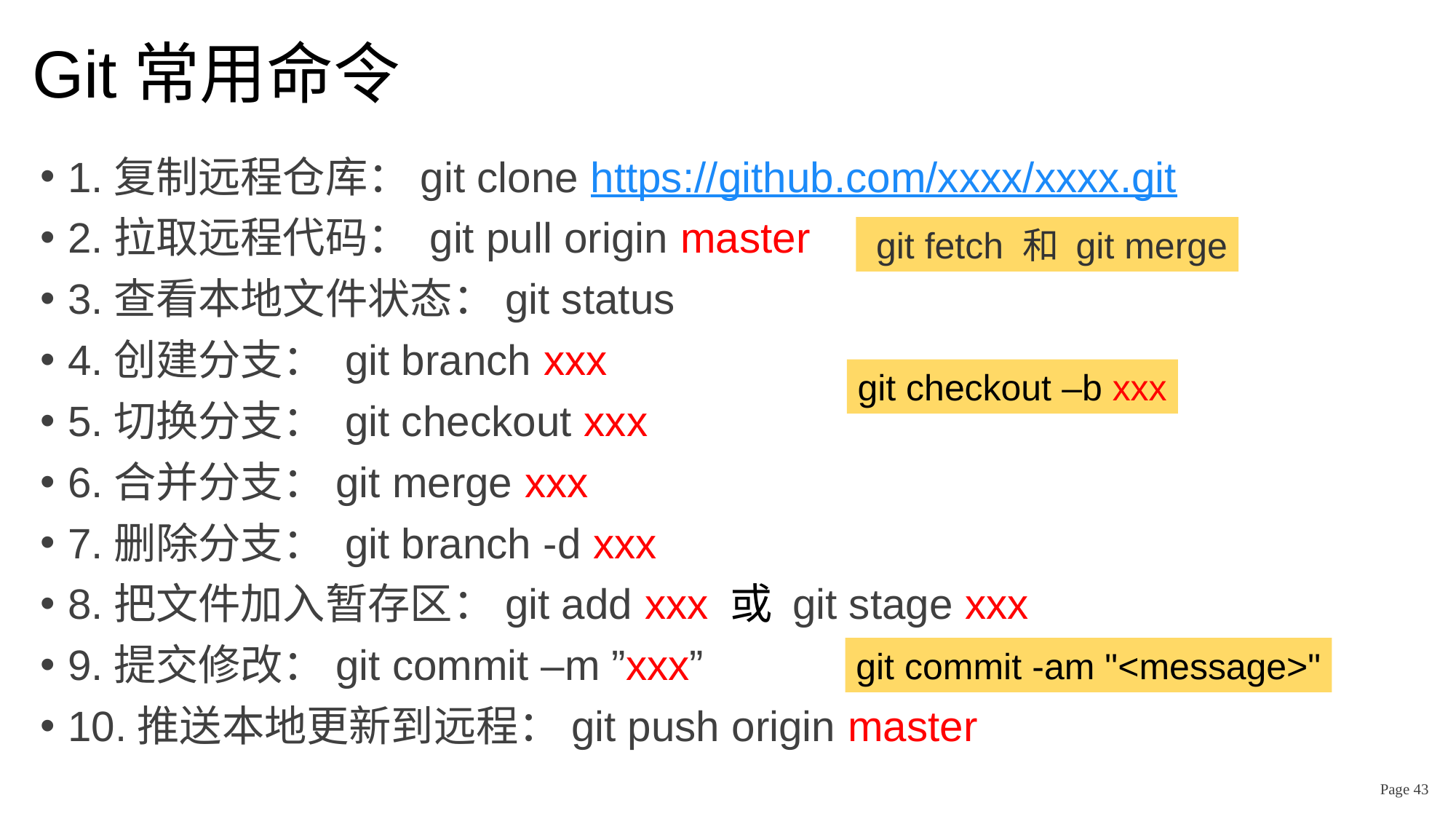

# Git常用命令
1.复制远程仓库：git clone https://github.com/xxxx/xxxx.git
2.拉取远程代码： git pull origin master
3.查看本地文件状态：git status
4.创建分支： git branch xxx
5.切换分支： git checkout xxx
6.合并分支：git merge xxx
7.删除分支： git branch -d xxx
8.把文件加入暂存区：git add xxx 或 git stage xxx
9.提交修改：git commit –m ”xxx”
10.推送本地更新到远程：git push origin master

 git fetch 和 git merge
git checkout –b xxx
git commit -am "<message>"